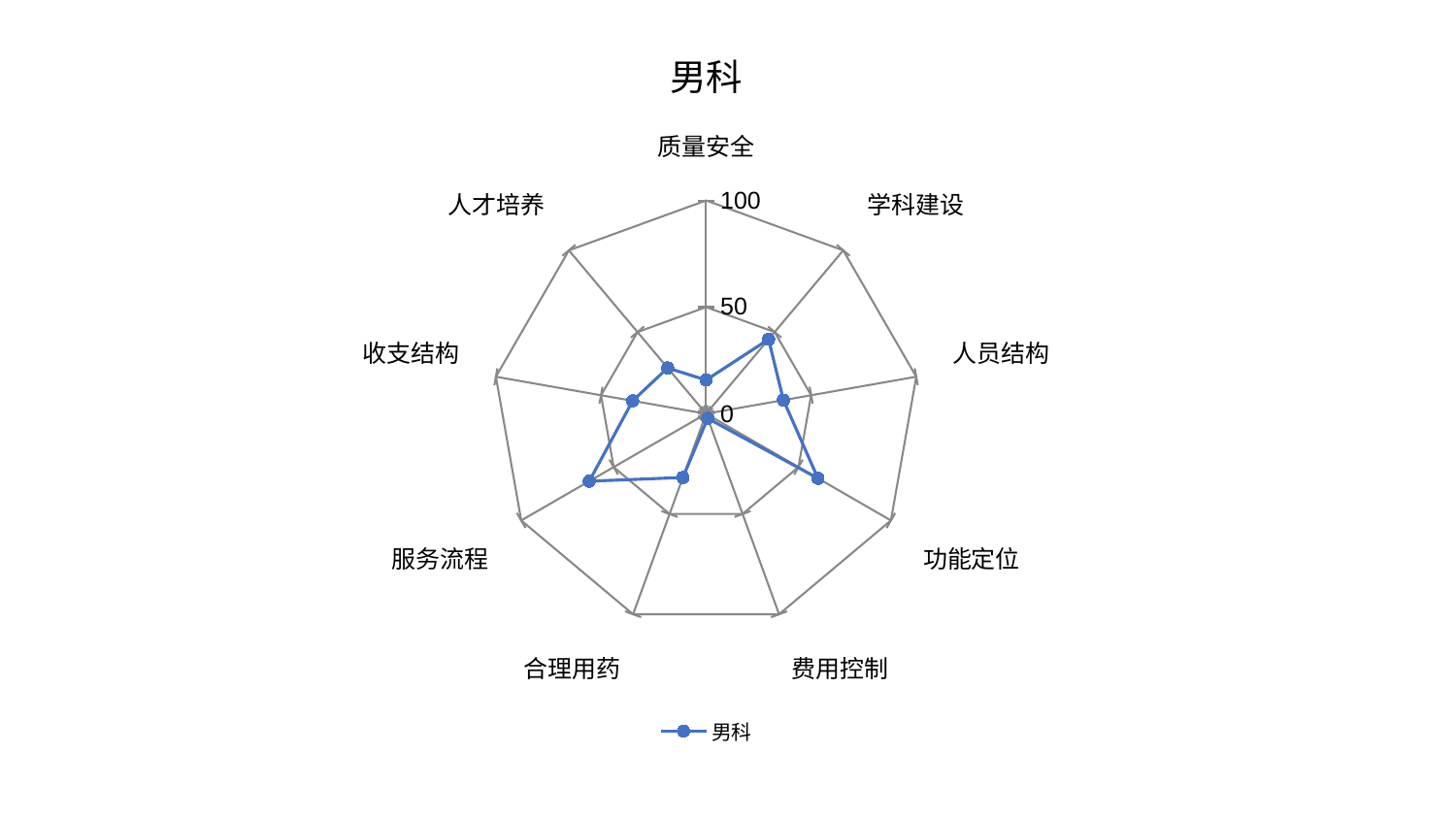

### Chart: 男科

| Category | 男科 |
|---|---|
| 质量安全 | 15.827405754216695 |
| 学科建设 | 45.58244239686025 |
| 人员结构 | 36.81505642581564 |
| 功能定位 | 60.54378001610904 |
| 费用控制 | 2.2929006589893213 |
| 合理用药 | 31.783630168363224 |
| 服务流程 | 63.19929086640925 |
| 收支结构 | 34.941255134172266 |
| 人才培养 | 28.031827450265794 |
102